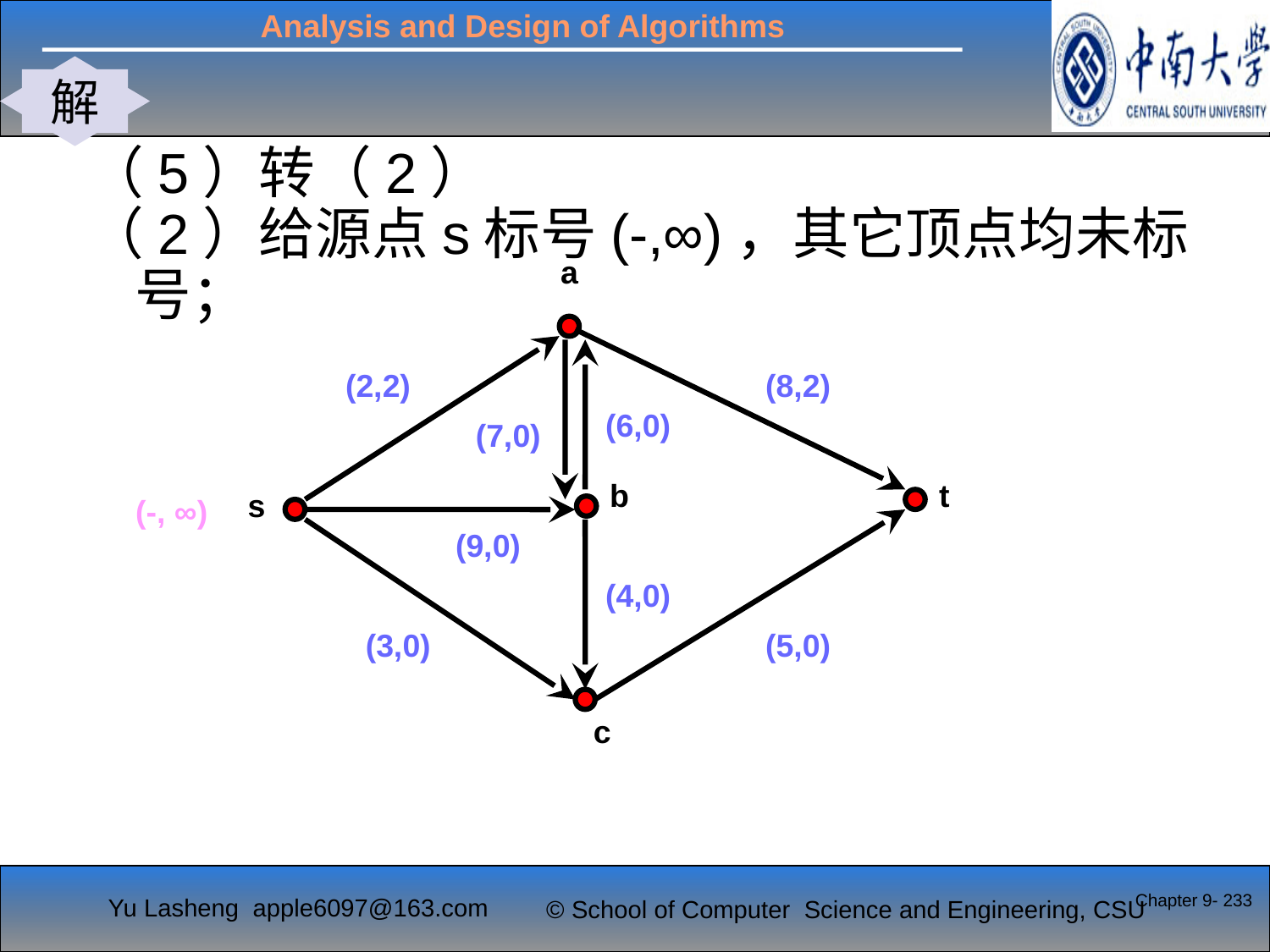

#
解
（5）转（2）
（2）给源点s标号(-,∞)，其它顶点均未标号；
a

(2,2)
(8,2)
(6,0)
(7,0)
b
t
s

(9,0)

(4,0)
(5,0)
(3,0)

c
(-, ∞)
Chapter 9- 233